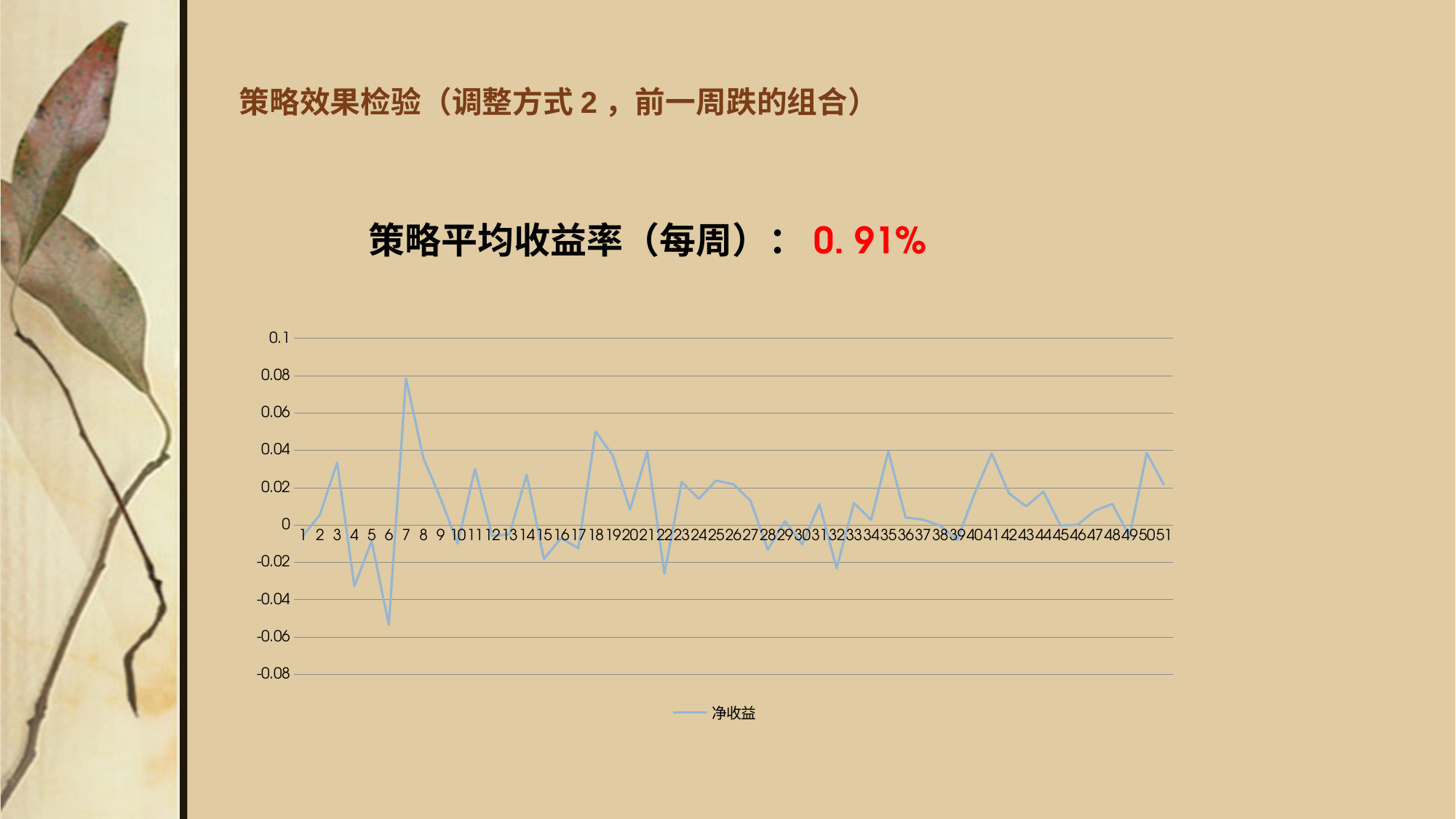

# 策略效果检验（调整方式2，前一周跌的组合）
策略平均收益率（每周）：0. 91%

### Chart

| Category | 净收益 |
|---|---|